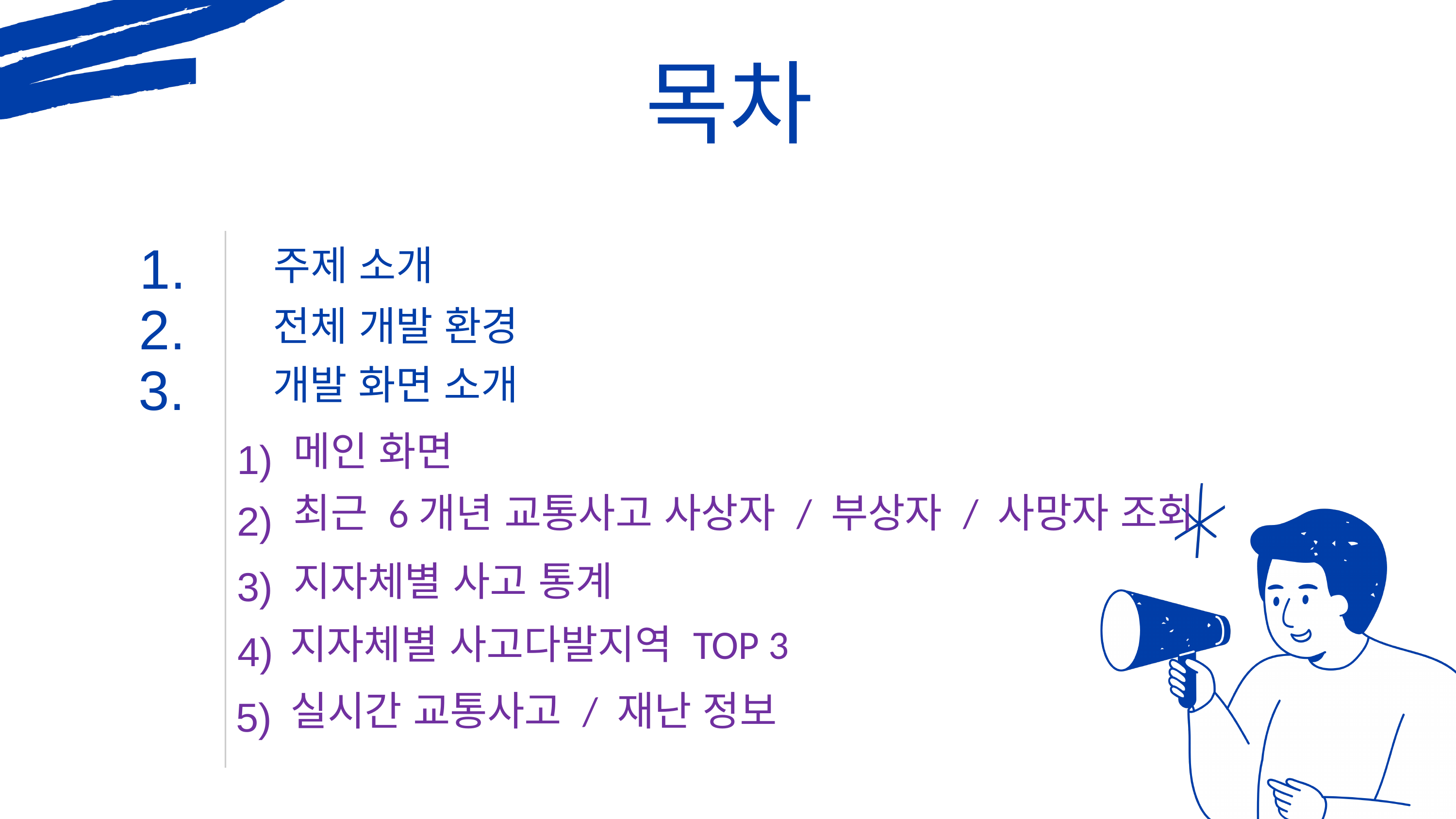

목차

1.
주제 소개
2.
전체 개발 환경
3.
개발 화면 소개
1)
메인 화면
2)

최근 6개년 교통사고 사상자 / 부상자 / 사망자 조회

3)
지자체별 사고 통계
4)
지자체별 사고다발지역 TOP 3
5)
실시간 교통사고 / 재난 정보